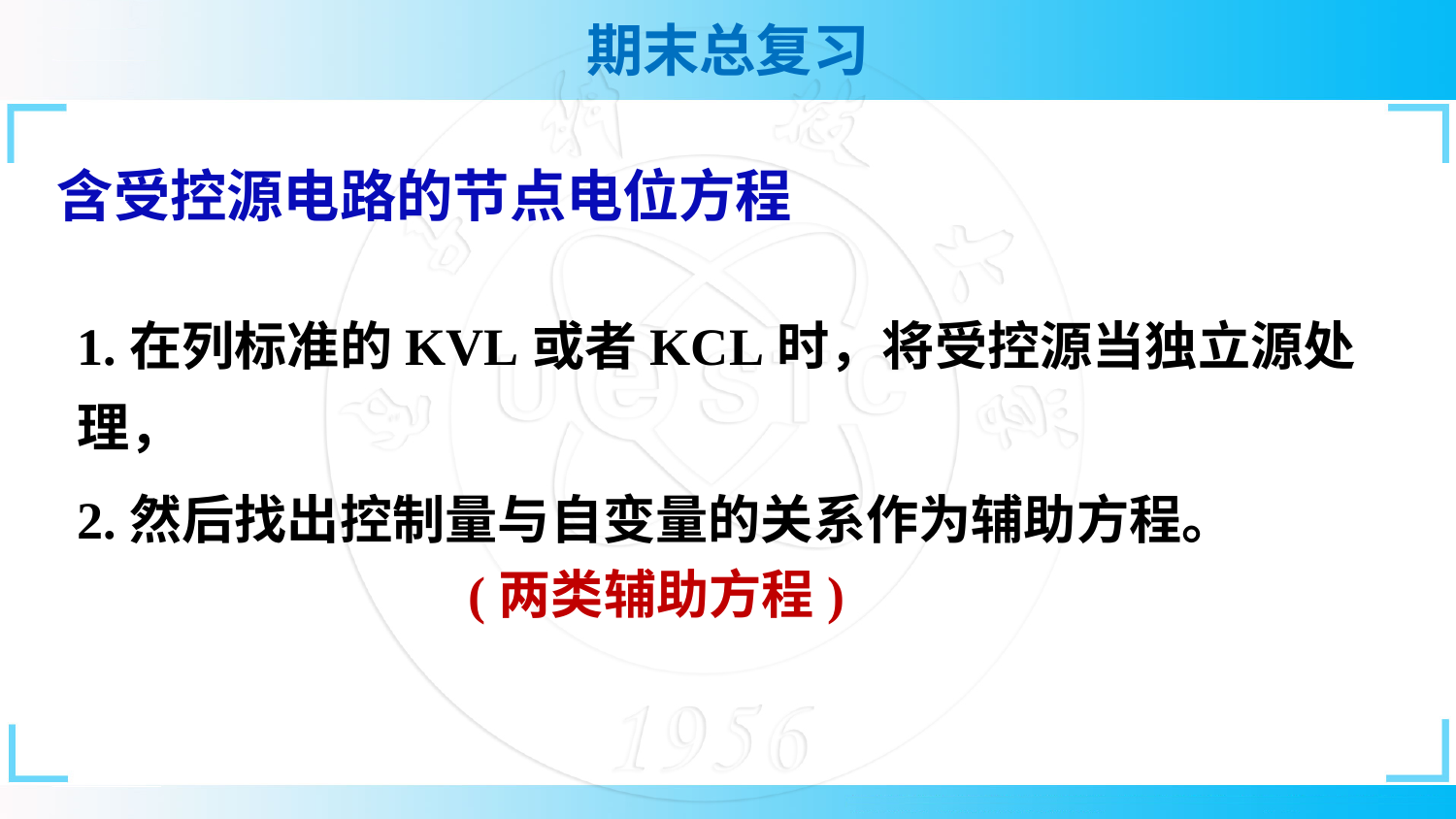

含受控源电路的节点电位方程
1.在列标准的KVL或者KCL时，将受控源当独立源处理，
2.然后找出控制量与自变量的关系作为辅助方程。
(两类辅助方程)